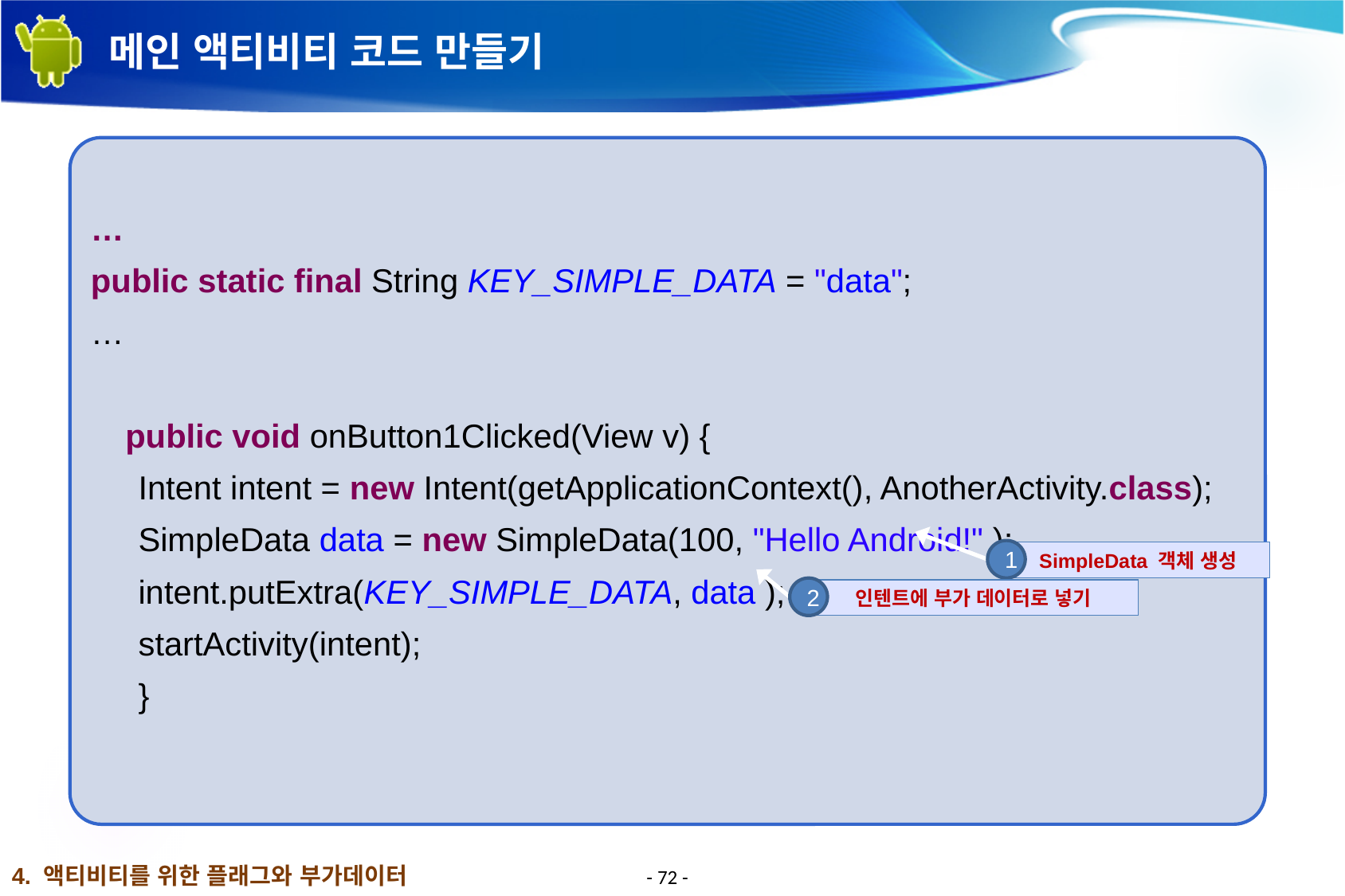

# 메인 액티비티 코드 만들기
…
public static final String KEY_SIMPLE_DATA = "data";
…

public void onButton1Clicked(View v) {
Intent intent = new Intent(getApplicationContext(), AnotherActivity.class);
SimpleData data = new SimpleData(100, "Hello Android!" );
intent.putExtra(KEY_SIMPLE_DATA, data );
startActivity(intent);
}

1
SimpleData 객체 생성
2
인텐트에 부가 데이터로 넣기
4. 액티비티를 위한 플래그와 부가데이터